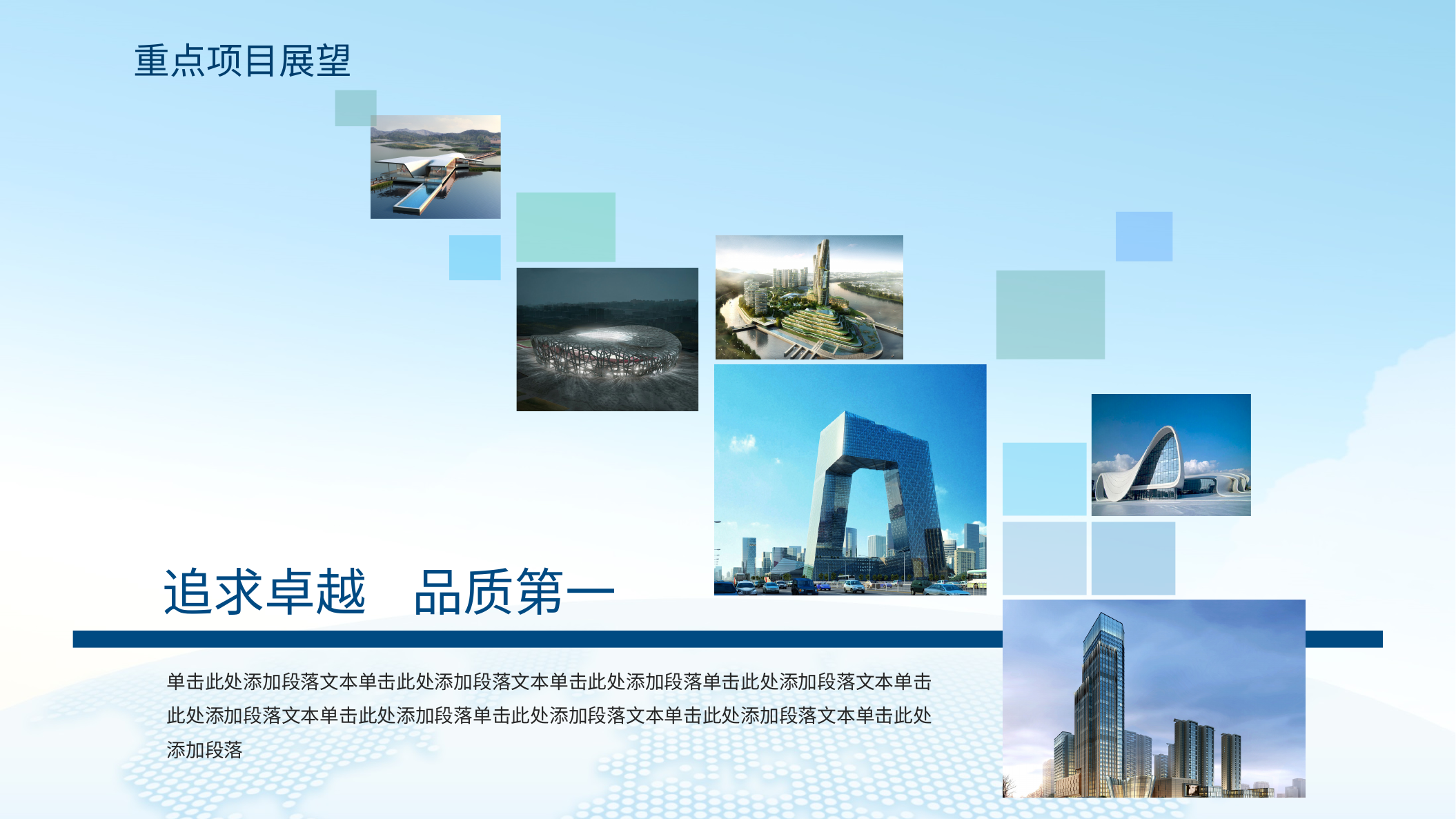

重点项目展望

追求卓越    品质第一

单击此处添加段落文本单击此处添加段落文本单击此处添加段落单击此处添加段落文本单击此处添加段落文本单击此处添加段落单击此处添加段落文本单击此处添加段落文本单击此处添加段落